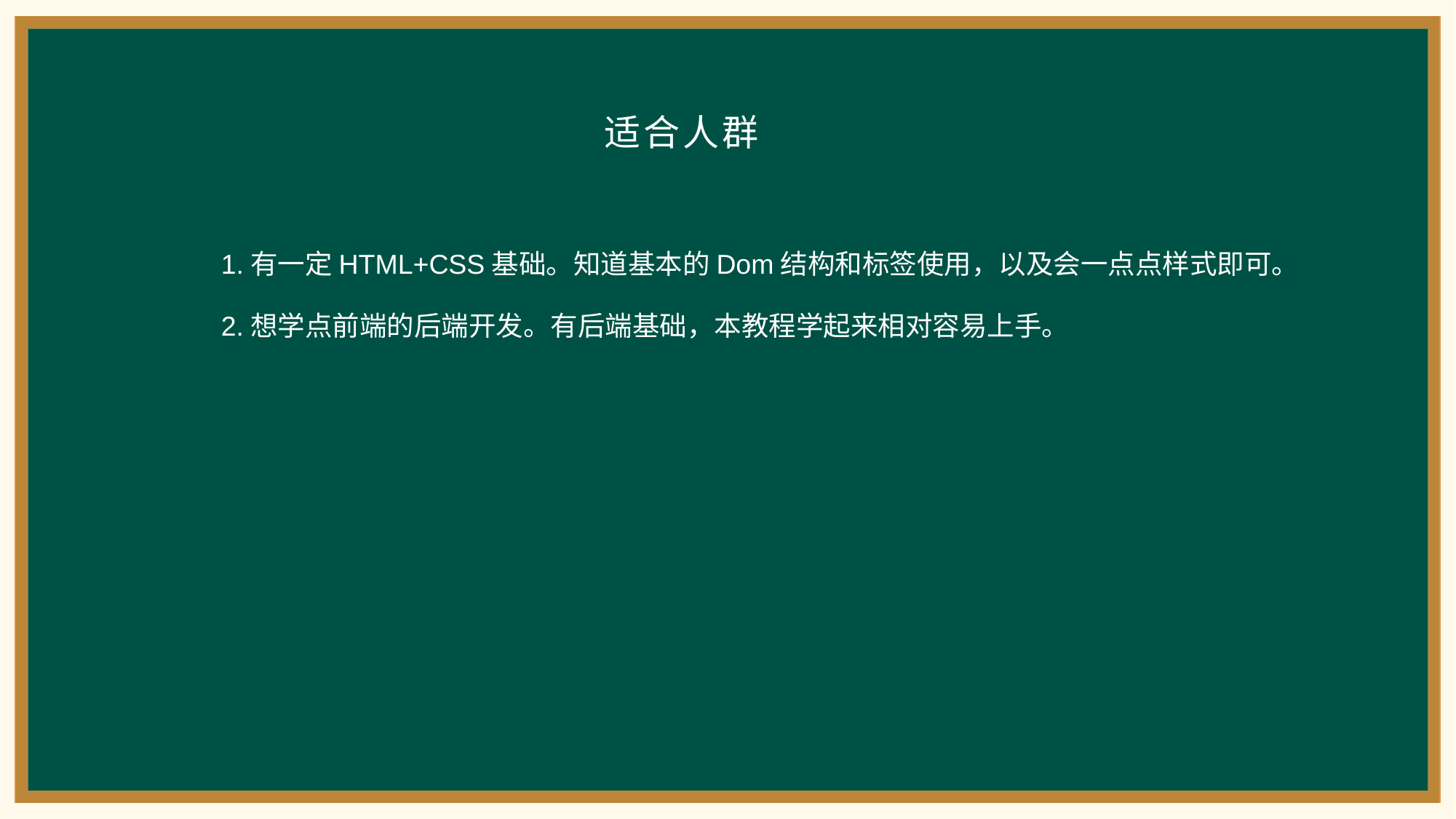

适合人群
1.有一定HTML+CSS基础。知道基本的Dom结构和标签使用，以及会一点点样式即可。
2.想学点前端的后端开发。有后端基础，本教程学起来相对容易上手。